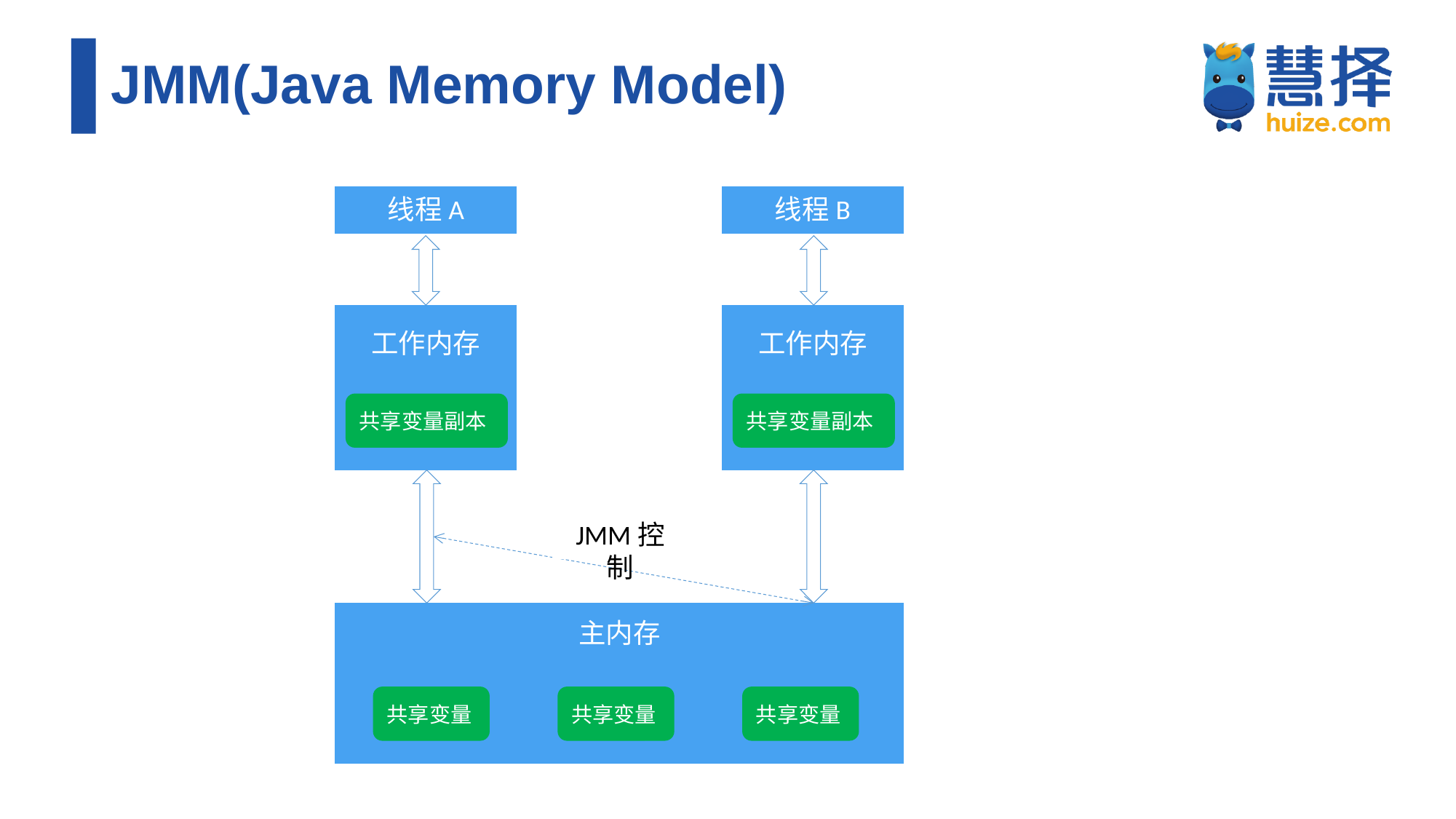

# JMM(Java Memory Model)
线程A
线程B

工作内存
工作内存
共享变量副本
共享变量副本

JMM控制

主内存
共享变量
共享变量
共享变量